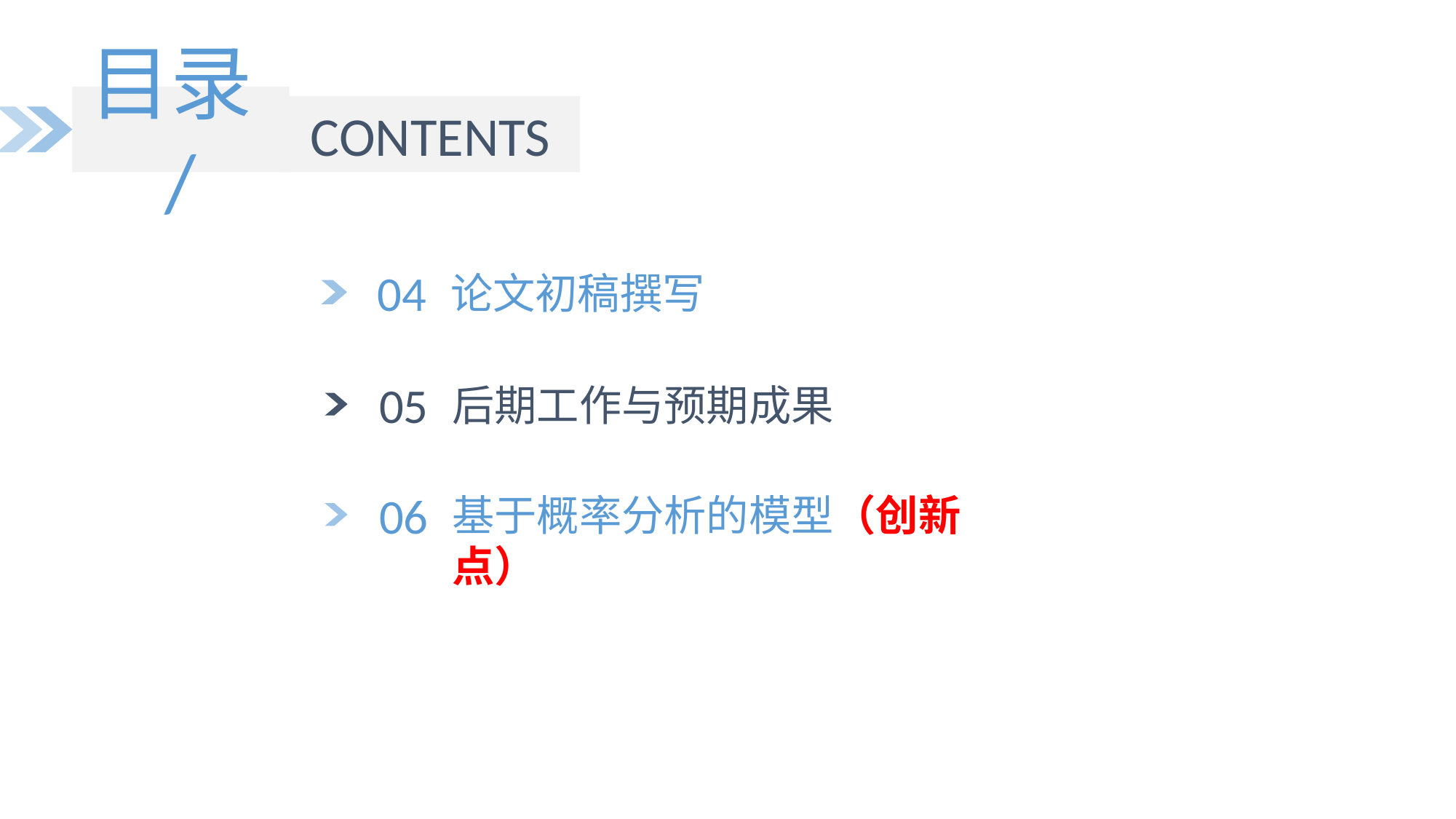

目录/
CONTENTS

04
论文初稿撰写

05
后期工作与预期成果

06
基于概率分析的模型（创新点）